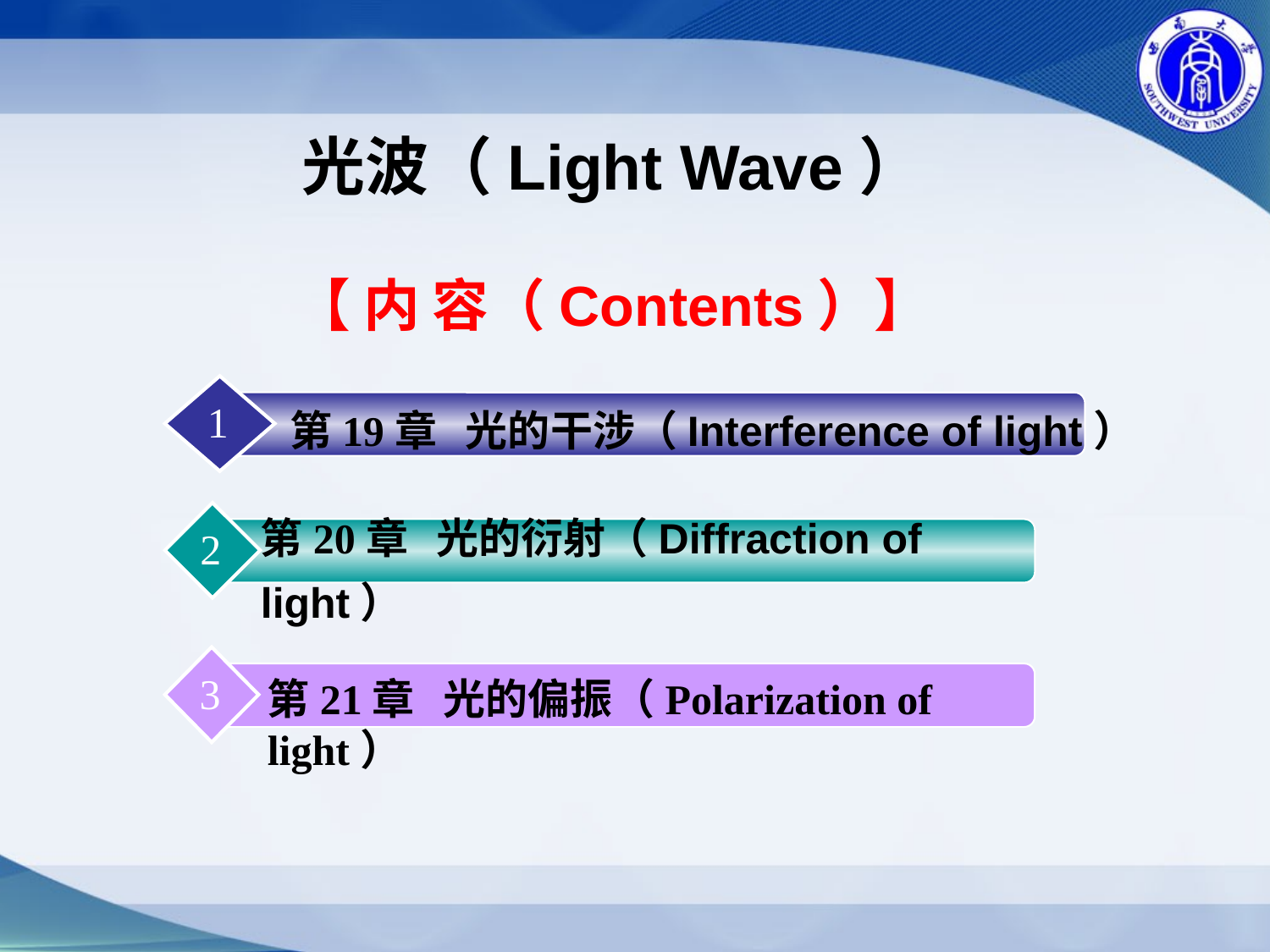

光波（Light Wave）
【 内 容（Contents）】

1
    第19章   光的干涉（Interference of light）

第20章   光的衍射（Diffraction of light）
2

3

第21章   光的偏振（Polarization of light）